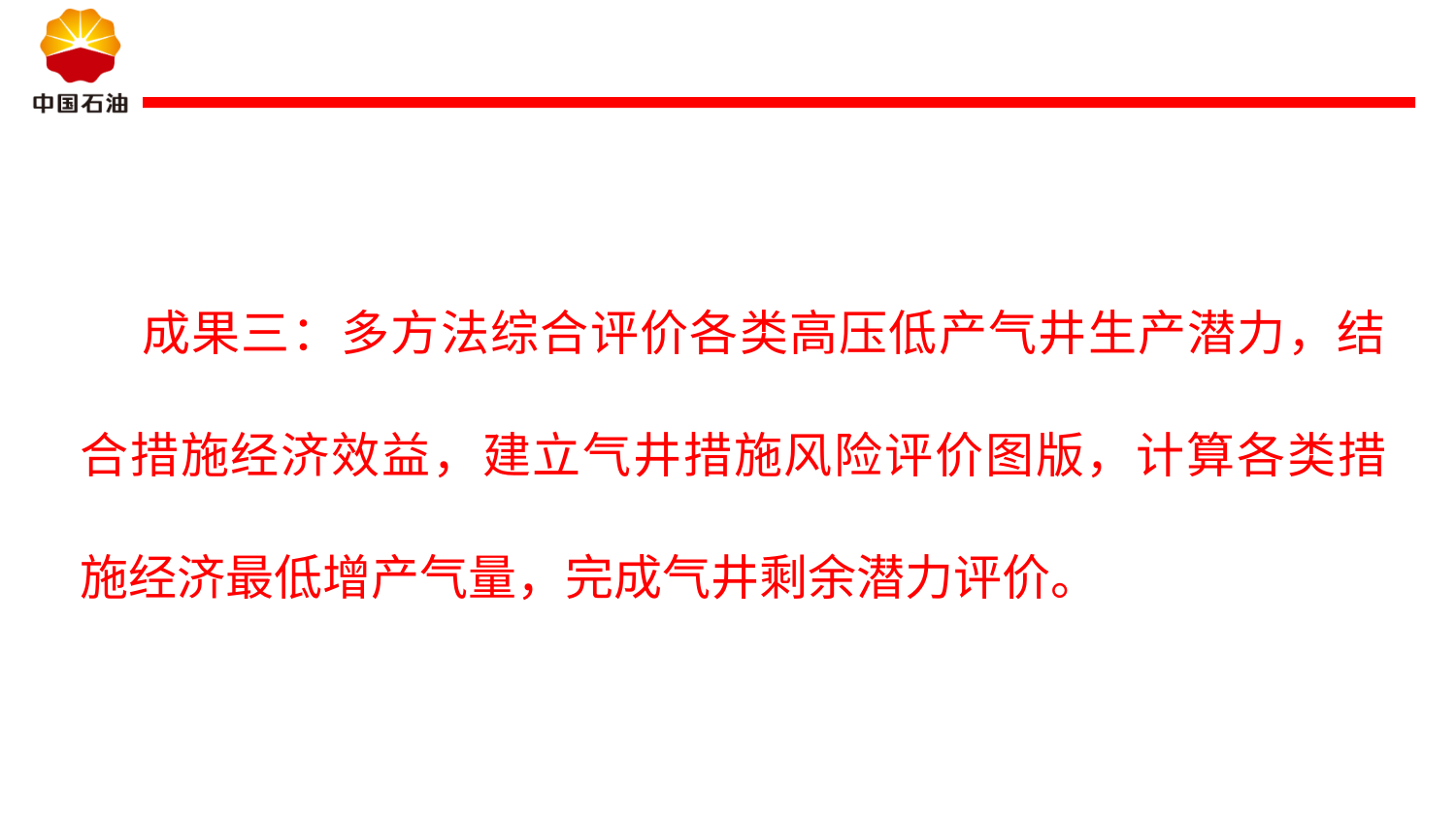

成果三：多方法综合评价各类高压低产气井生产潜力，结合措施经济效益，建立气井措施风险评价图版，计算各类措施经济最低增产气量，完成气井剩余潜力评价。